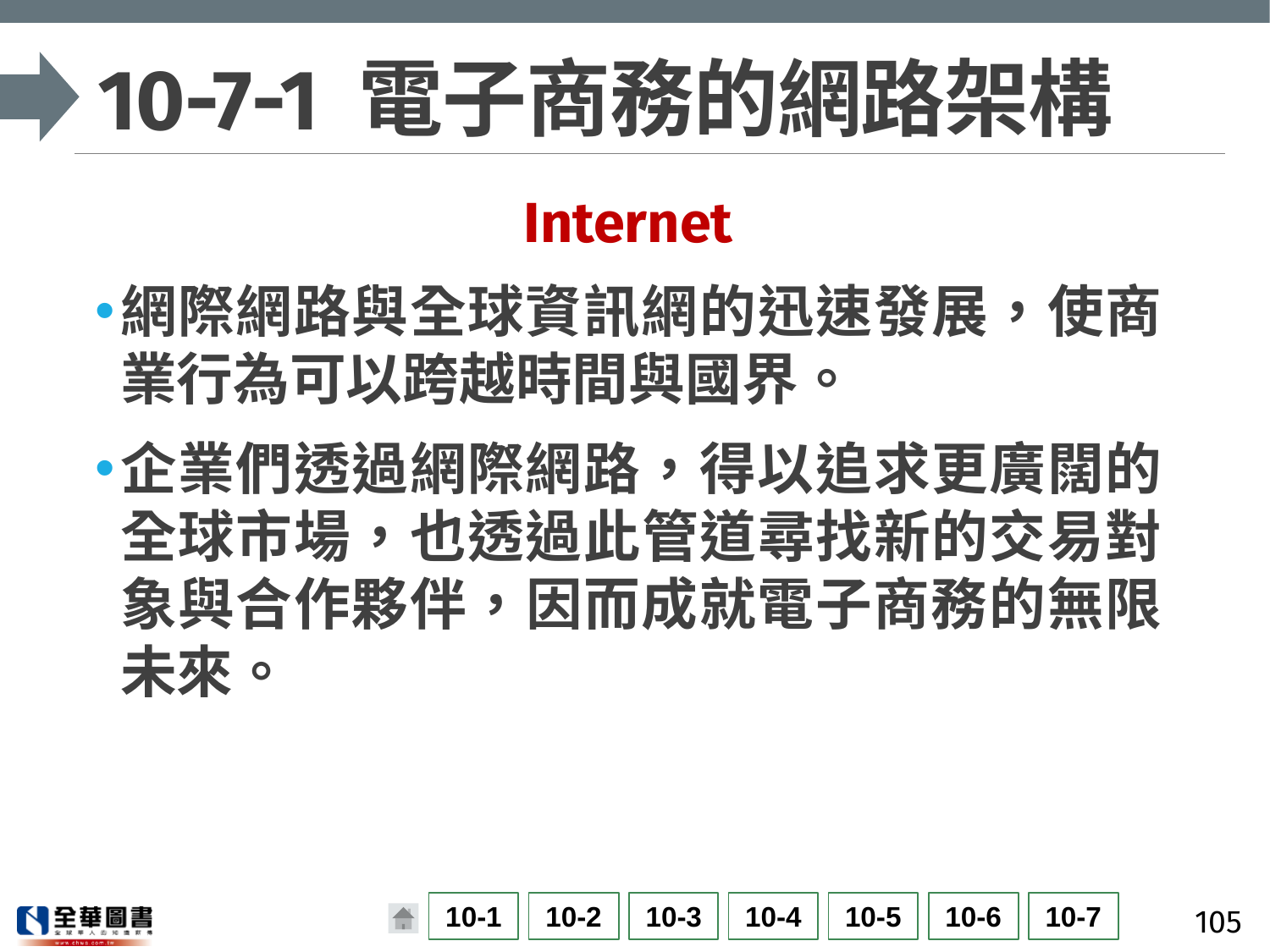

# 10-7-1 電子商務的網路架構
Internet
網際網路與全球資訊網的迅速發展，使商業行為可以跨越時間與國界。
企業們透過網際網路，得以追求更廣闊的全球市場，也透過此管道尋找新的交易對象與合作夥伴，因而成就電子商務的無限未來。
105